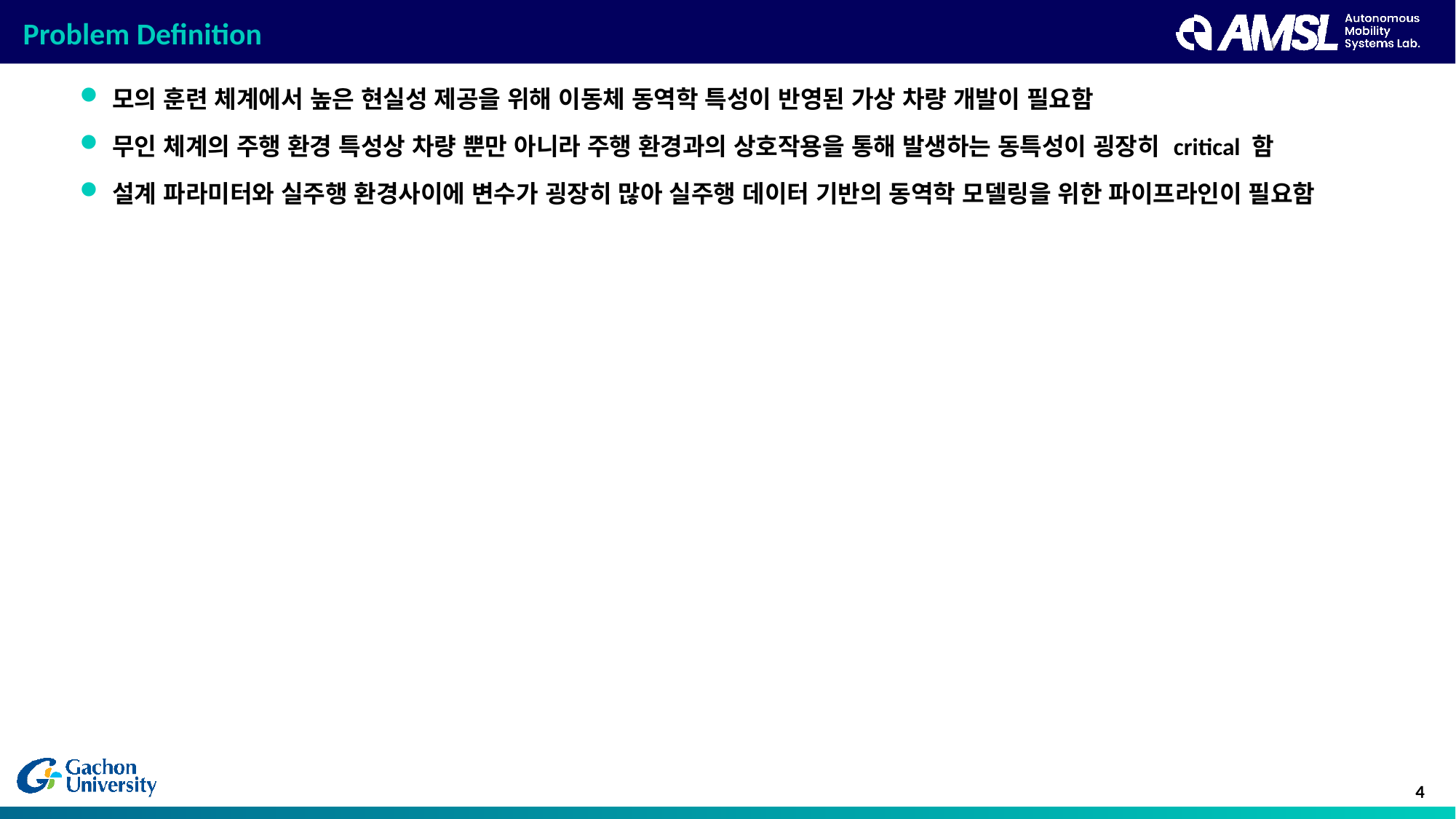

# Problem Definition
모의 훈련 체계에서 높은 현실성 제공을 위해 이동체 동역학 특성이 반영된 가상 차량 개발이 필요함
무인 체계의 주행 환경 특성상 차량 뿐만 아니라 주행 환경과의 상호작용을 통해 발생하는 동특성이 굉장히 critical 함
설계 파라미터와 실주행 환경사이에 변수가 굉장히 많아 실주행 데이터 기반의 동역학 모델링을 위한 파이프라인이 필요함

4